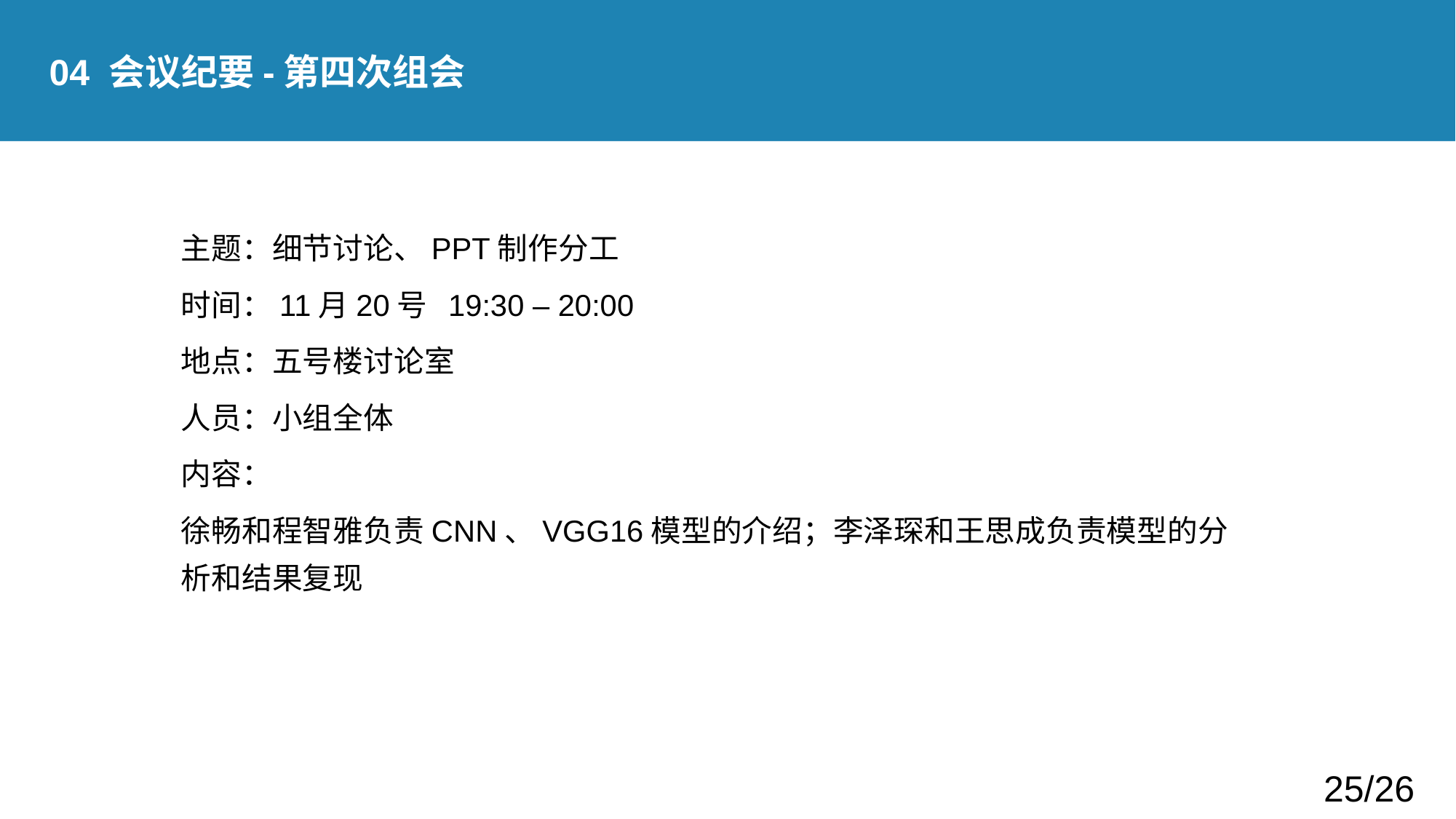

04 会议纪要-第四次组会
主题：细节讨论、PPT制作分工
时间：11月20号  19:30 – 20:00
地点：五号楼讨论室
人员：小组全体
内容：
徐畅和程智雅负责CNN、VGG16模型的介绍；李泽琛和王思成负责模型的分析和结果复现

25/26